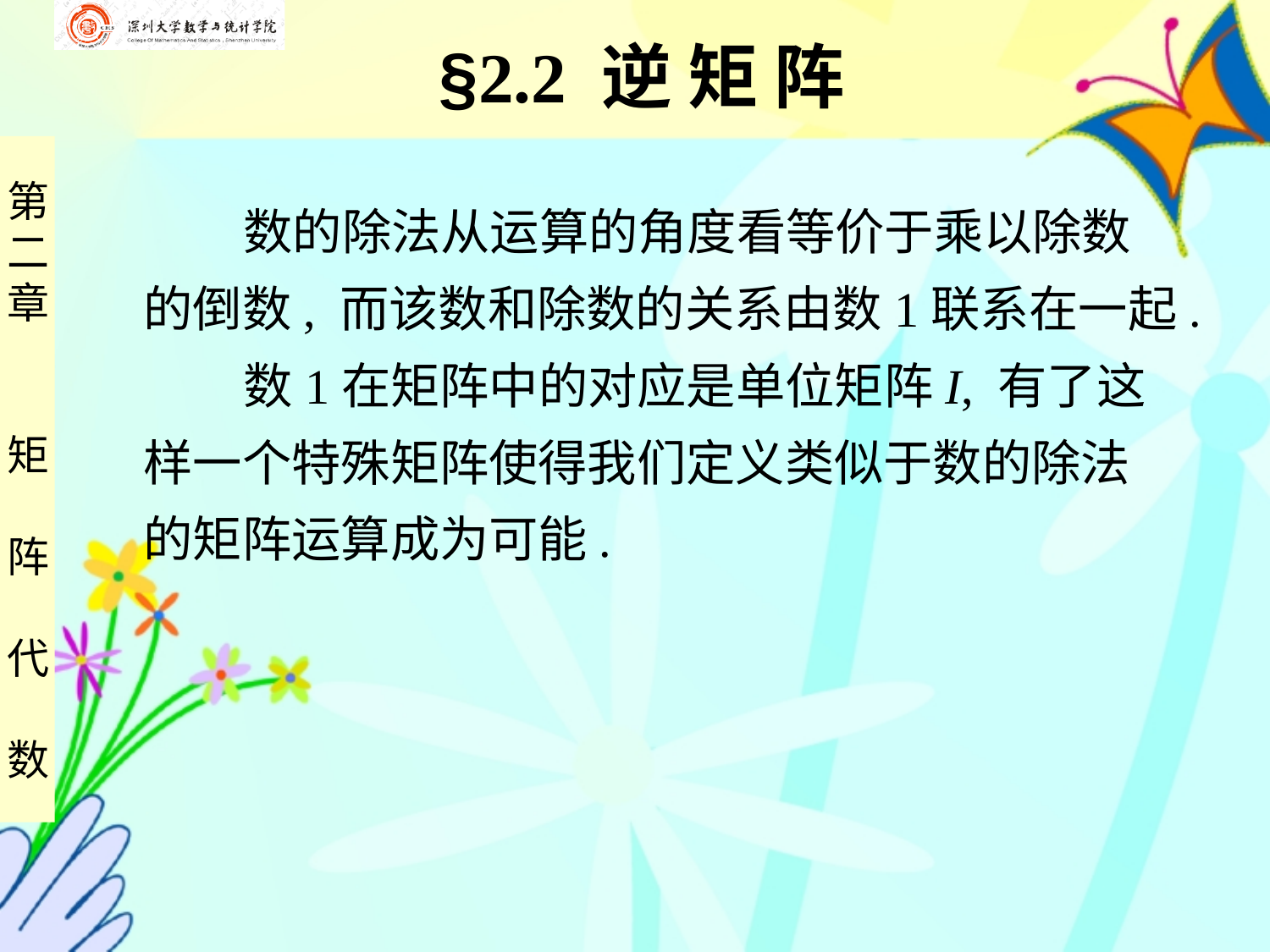

§2.2 逆 矩 阵
        数的除法从运算的角度看等价于乘以除数
的倒数, 而该数和除数的关系由数1联系在一起.
        数1在矩阵中的对应是单位矩阵I, 有了这
样一个特殊矩阵使得我们定义类似于数的除法
的矩阵运算成为可能.